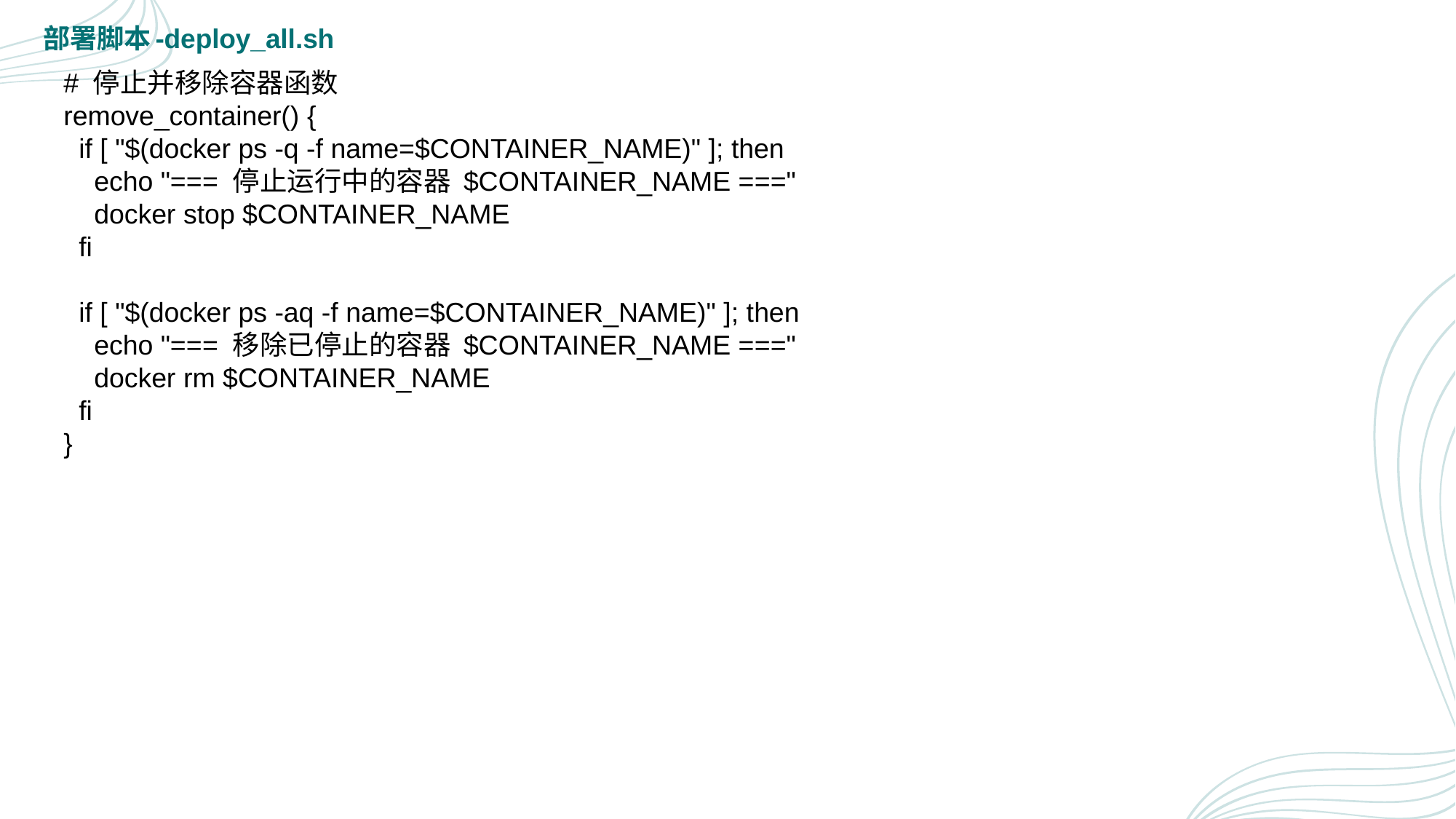

部署脚本-deploy_all.sh
# 停止并移除容器函数
remove_container() {
  if [ "$(docker ps -q -f name=$CONTAINER_NAME)" ]; then
    echo "=== 停止运行中的容器 $CONTAINER_NAME ==="
    docker stop $CONTAINER_NAME
  fi

  if [ "$(docker ps -aq -f name=$CONTAINER_NAME)" ]; then
    echo "=== 移除已停止的容器 $CONTAINER_NAME ==="
    docker rm $CONTAINER_NAME
  fi
}